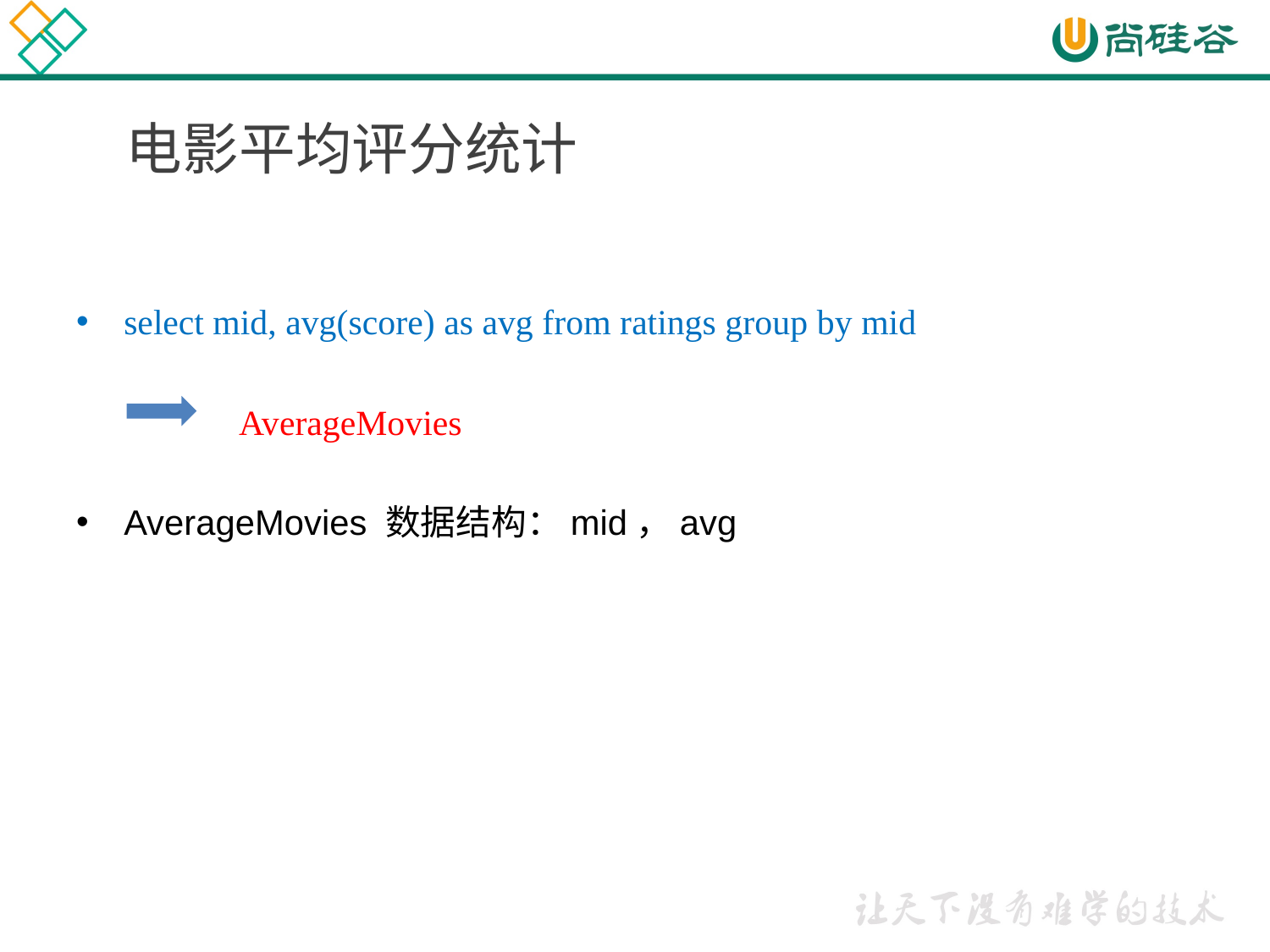

# 电影平均评分统计
select mid, avg(score) as avg from ratings group by mid
	    AverageMovies
AverageMovies 数据结构：mid，avg